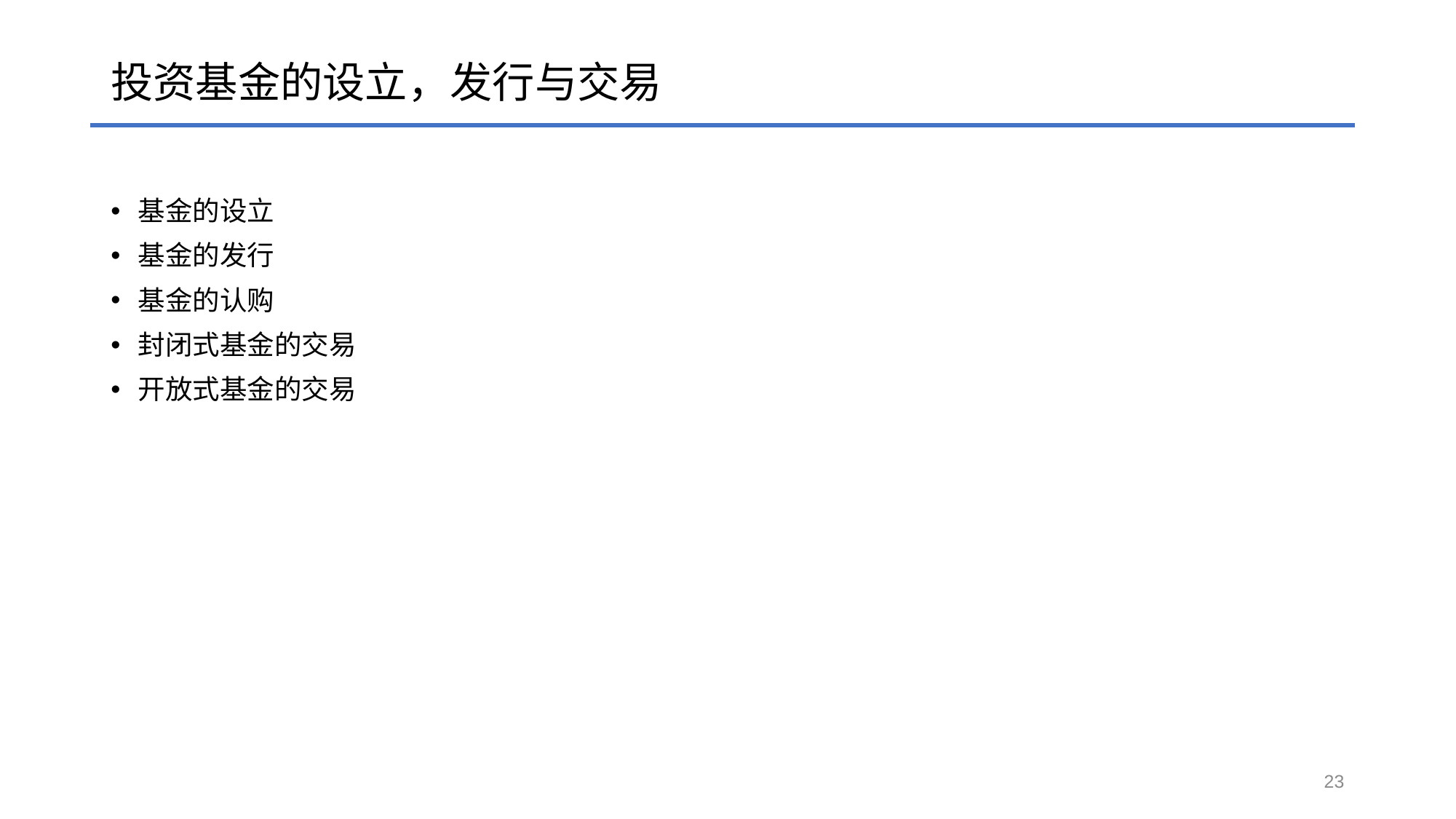

# 投资基金的设立，发行与交易

基金的设立
基金的发行
基金的认购
封闭式基金的交易
开放式基金的交易
23